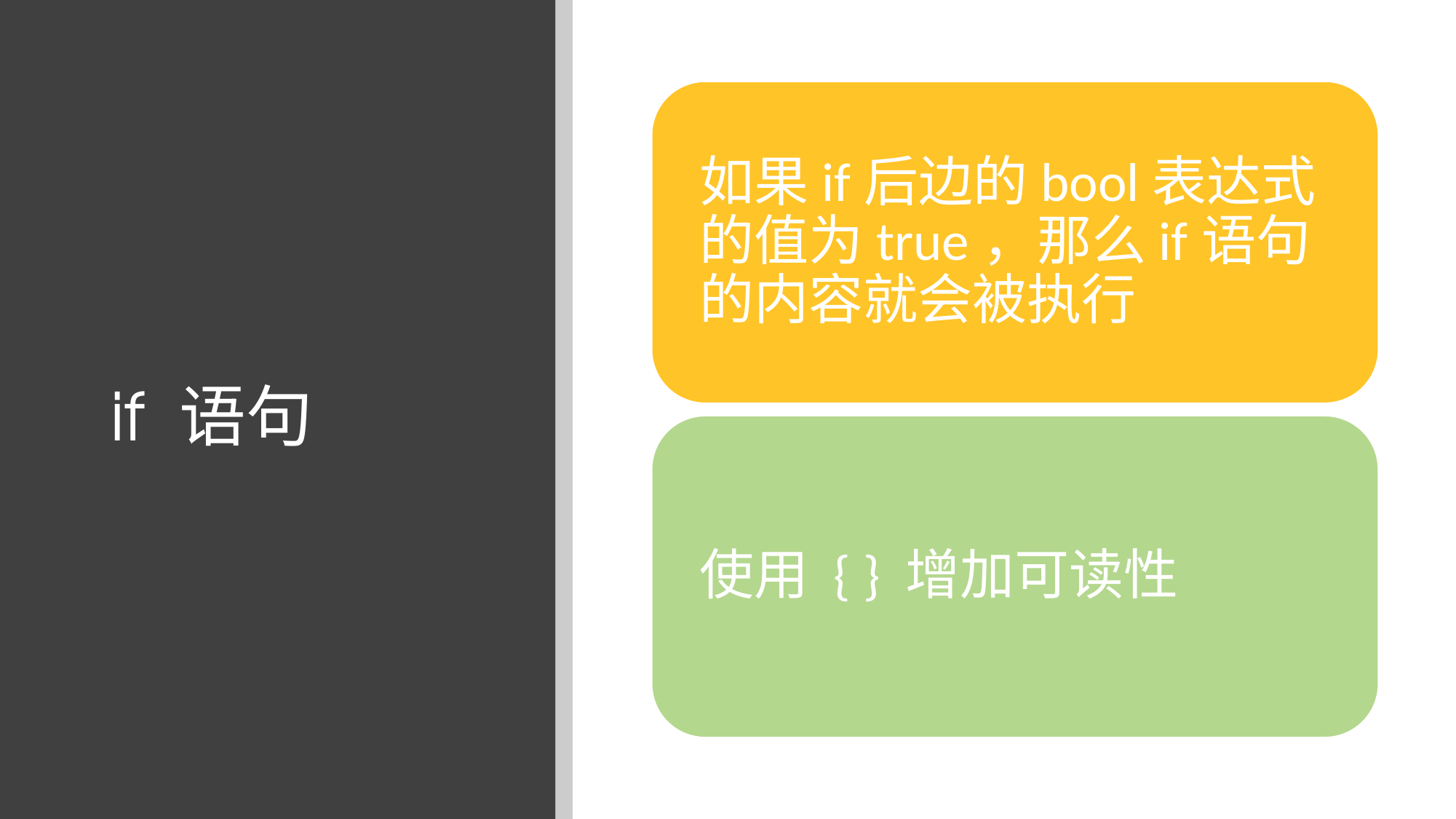

如果if后边的bool表达式的值为true，那么if语句的内容就会被执行
使用 { } 增加可读性
# if 语句